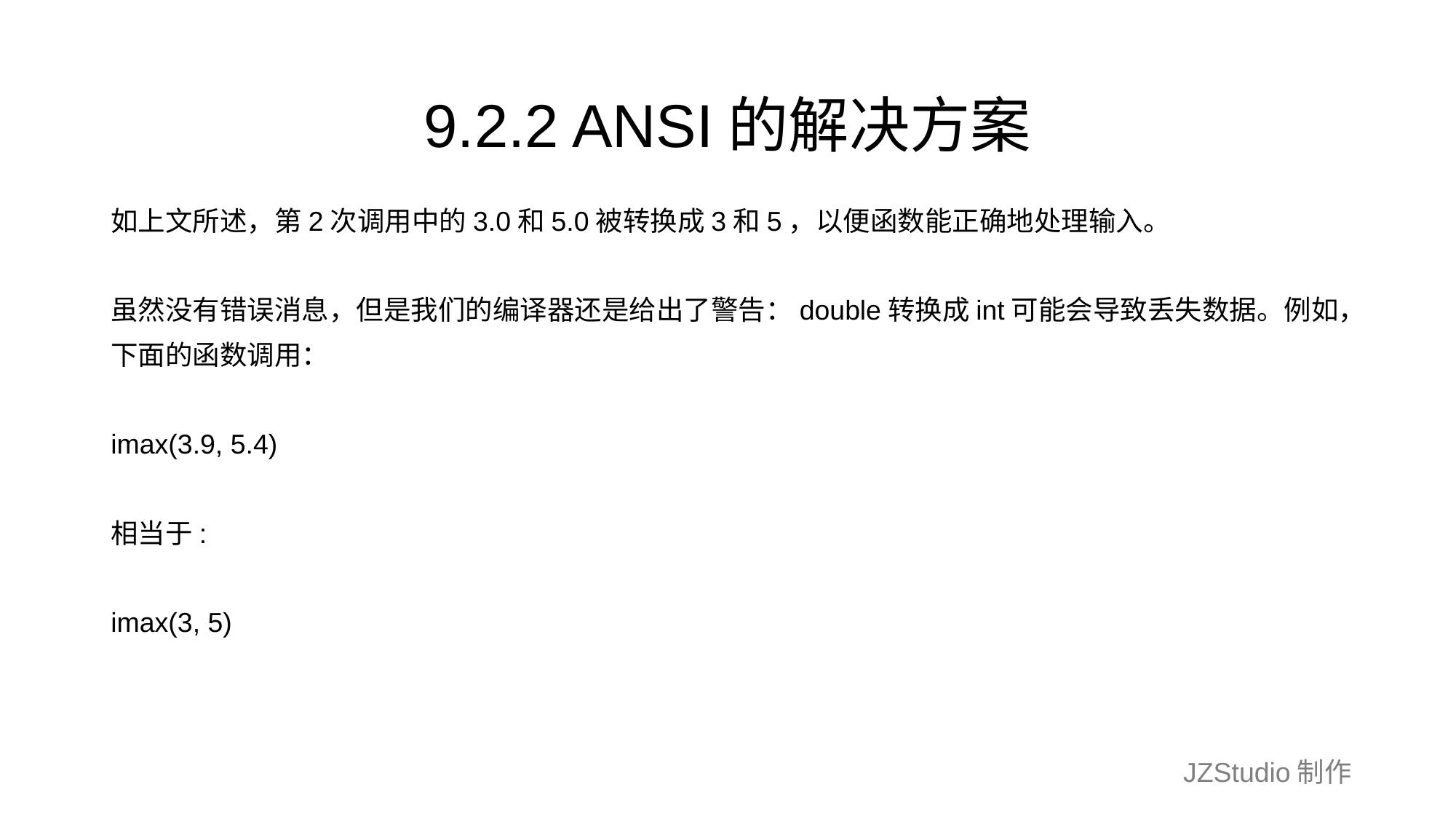

# 9.2.2 ANSI的解决方案
如上文所述，第2次调用中的3.0和5.0被转换成3和5，以便函数能正确地处理输入。

虽然没有错误消息，但是我们的编译器还是给出了警告：double转换成int可能会导致丢失数据。例如，
下面的函数调用：

imax(3.9, 5.4)

相当于:

imax(3, 5)